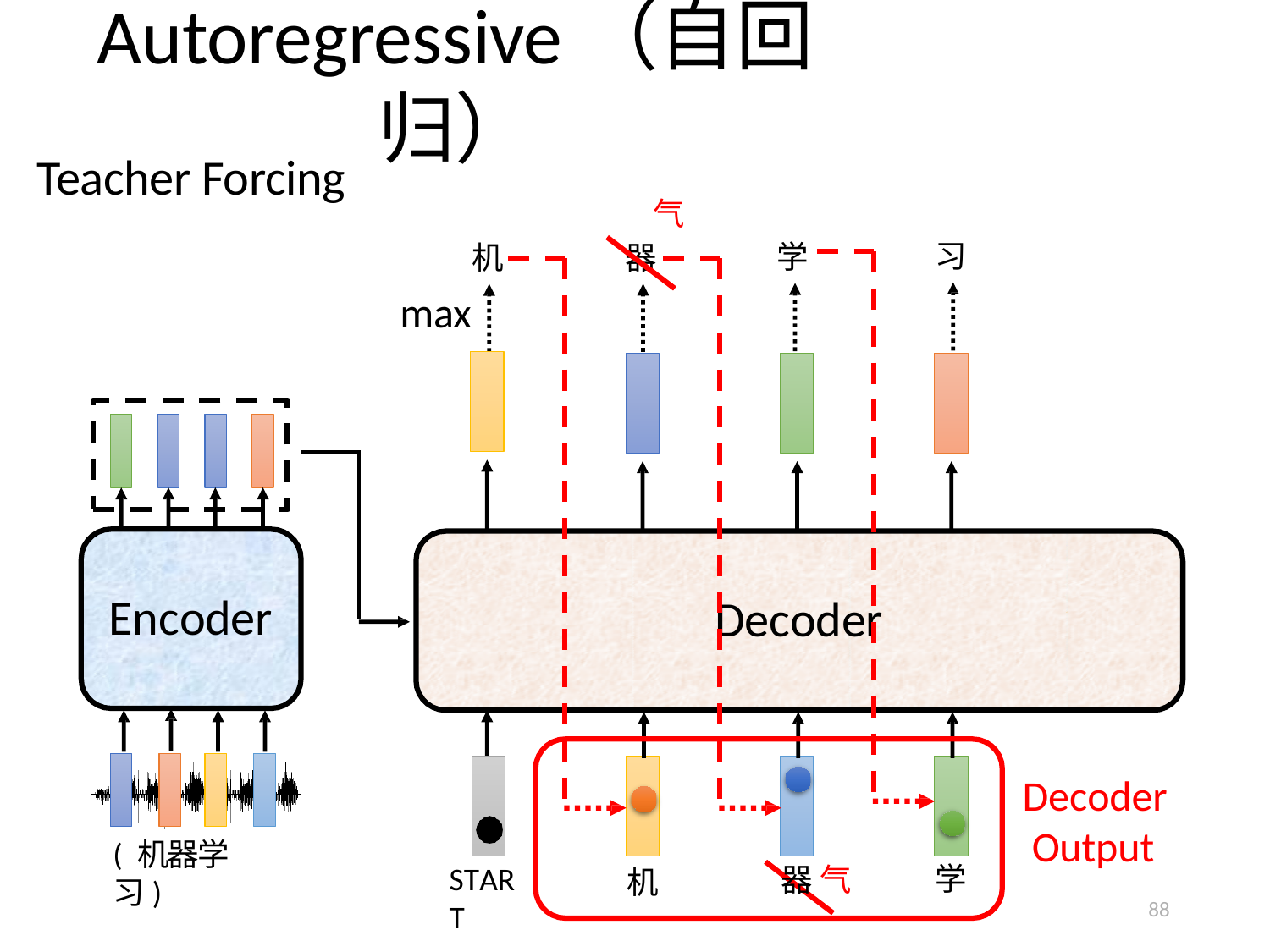

# Autoregressive（自回归）
Teacher Forcing
气
机
max
习
学
器

Encoder
Decoder

Decoder  Output

( 机器学习)
START
学
器 气
机

88